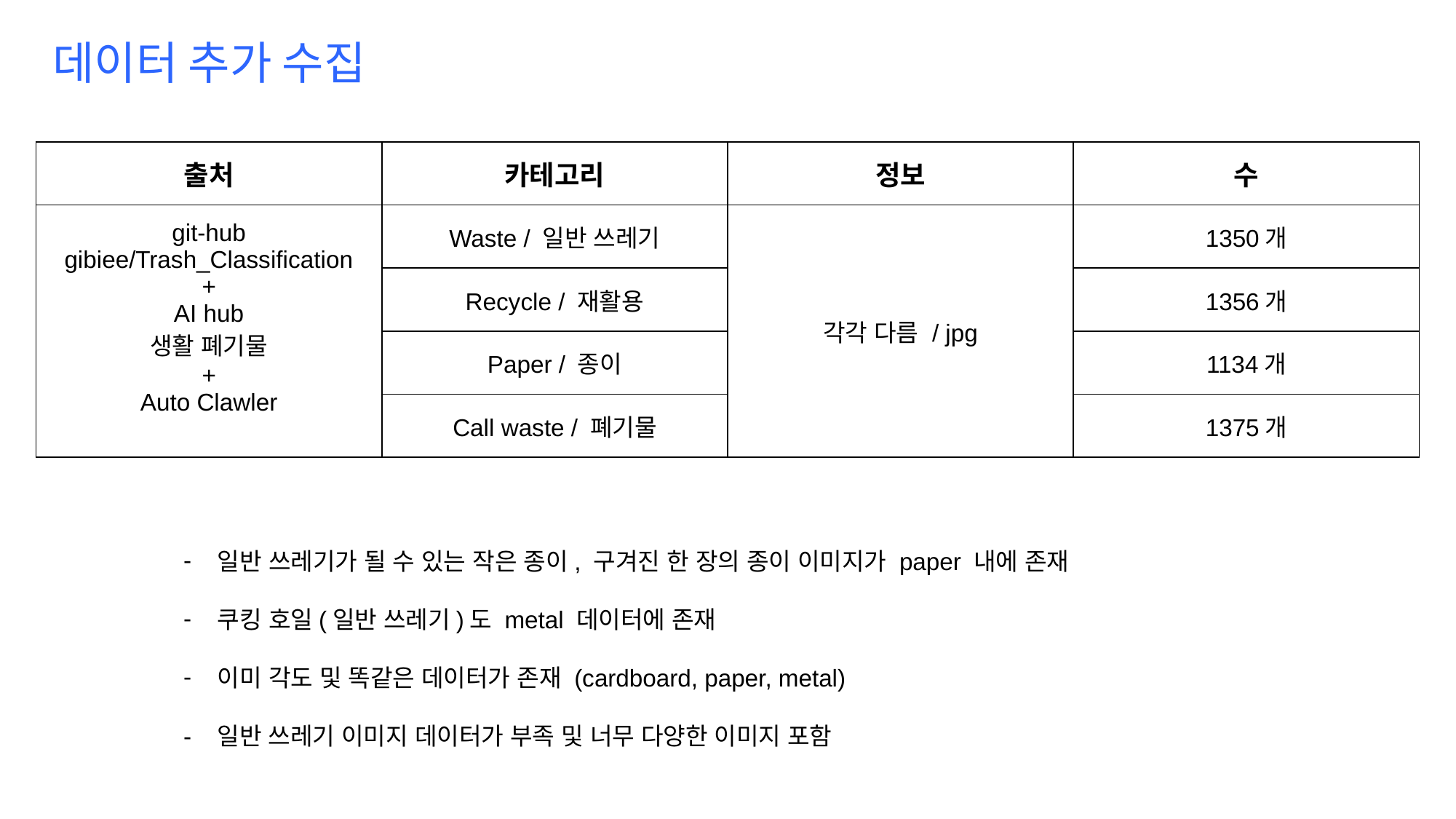

데이터 추가 수집
| 출처 | 카테고리 | 정보 | 수 |
| --- | --- | --- | --- |
| git-hub gibiee/Trash\_Classification + AI hub 생활 폐기물 + Auto Clawler | Waste / 일반 쓰레기 | 각각 다름 / jpg | 1350개 |
|  | Recycle / 재활용 |  | 1356개 |
|  | Paper / 종이 |  | 1134개 |
|  | Call waste / 폐기물 |  | 1375개 |
일반 쓰레기가 될 수 있는 작은 종이, 구겨진 한 장의 종이 이미지가 paper 내에 존재
쿠킹 호일(일반 쓰레기)도 metal 데이터에 존재
이미 각도 및 똑같은 데이터가 존재 (cardboard, paper, metal)
-   일반 쓰레기 이미지 데이터가 부족 및 너무 다양한 이미지 포함